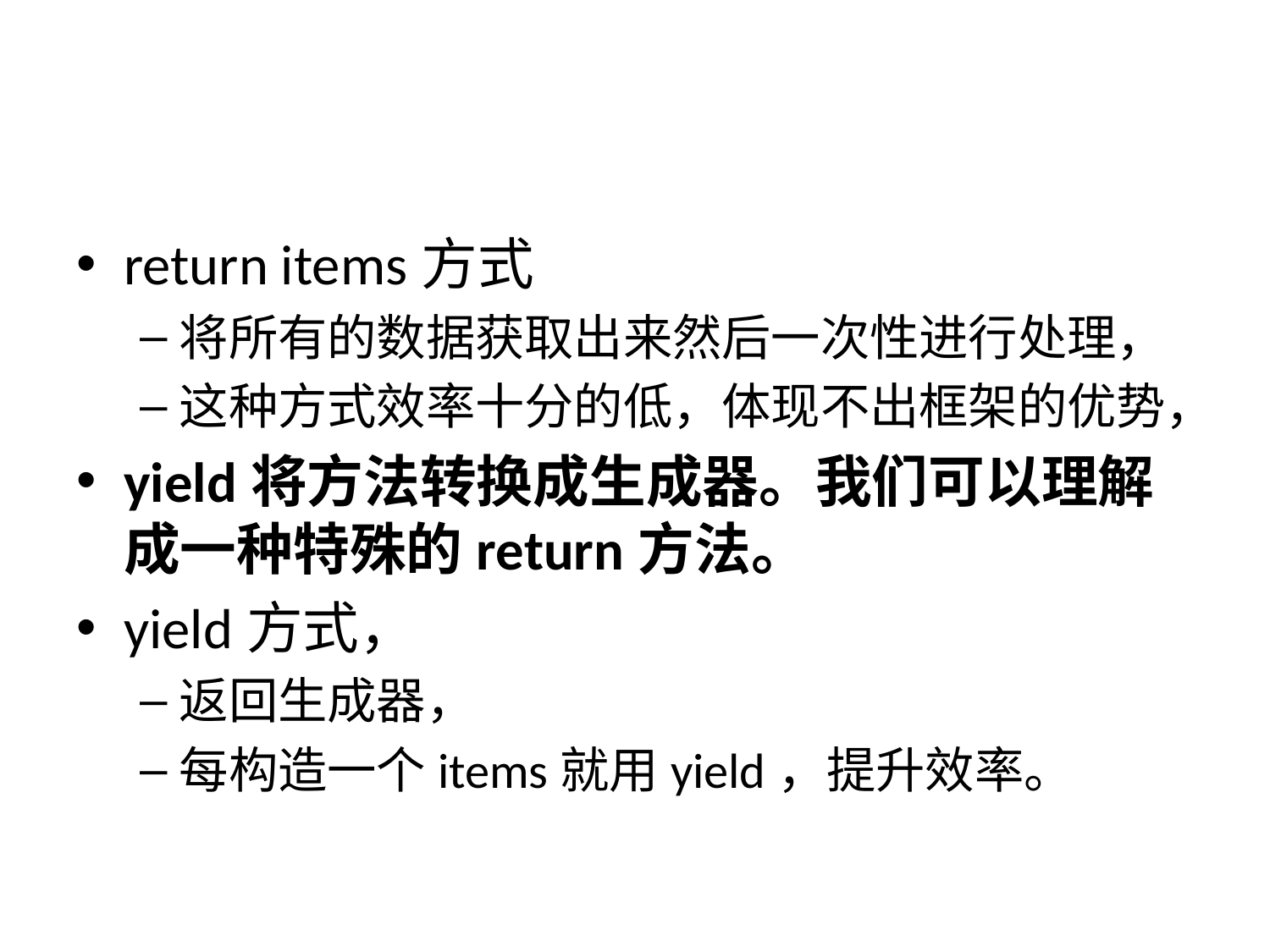

#
return items方式
将所有的数据获取出来然后一次性进行处理，
这种方式效率十分的低，体现不出框架的优势，
yield将方法转换成生成器。我们可以理解成一种特殊的return方法。
yield方式，
返回生成器，
每构造一个items就用yield，提升效率。